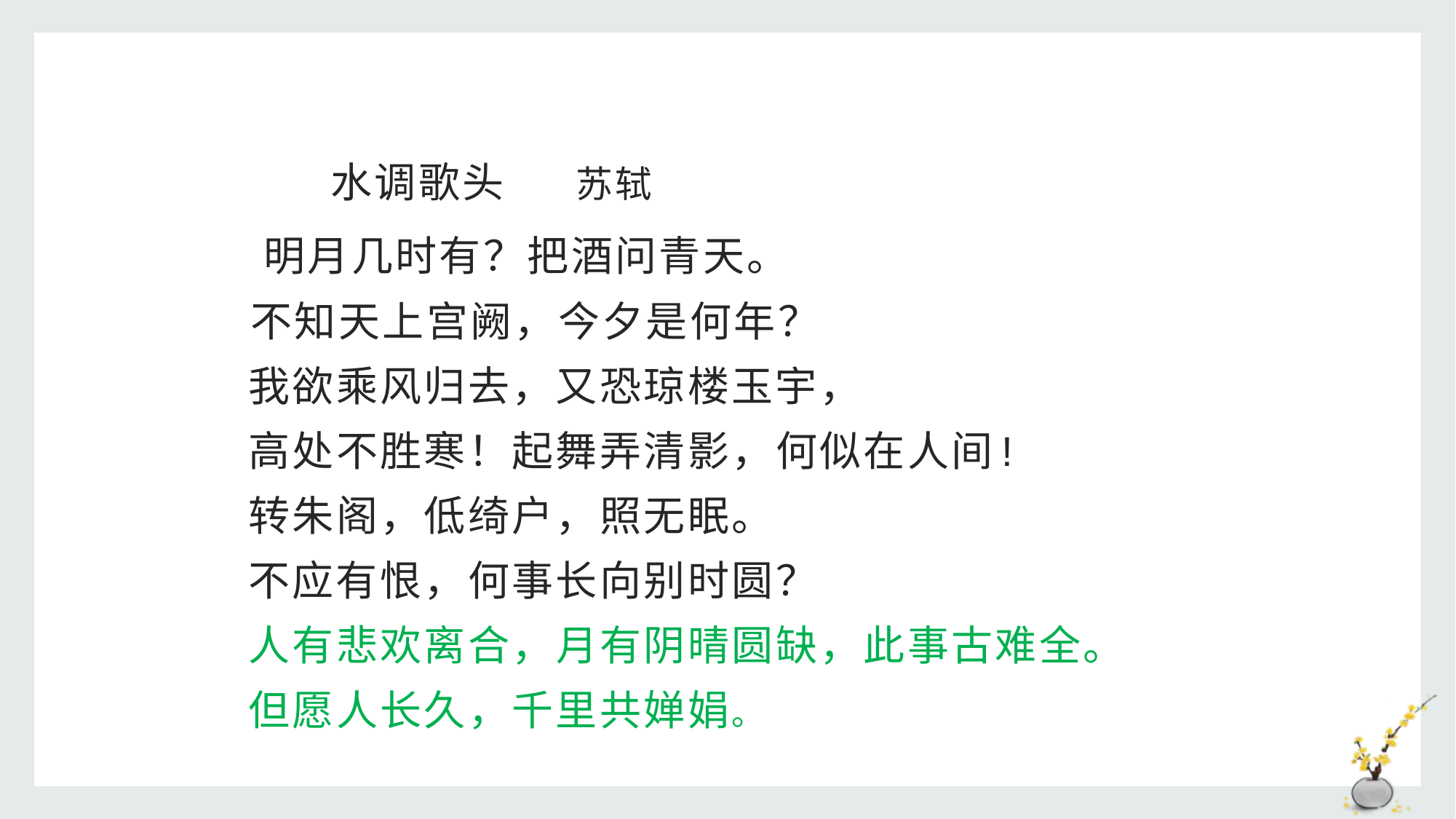

水调歌头      苏轼
        明月几时有？把酒问青天。
     不知天上宫阙，今夕是何年？
　 我欲乘风归去，又恐琼楼玉宇，
　 高处不胜寒！起舞弄清影，何似在人间!
　 转朱阁，低绮户，照无眠。
　 不应有恨，何事长向别时圆？
　 人有悲欢离合，月有阴晴圆缺，此事古难全。
　 但愿人长久，千里共婵娟。